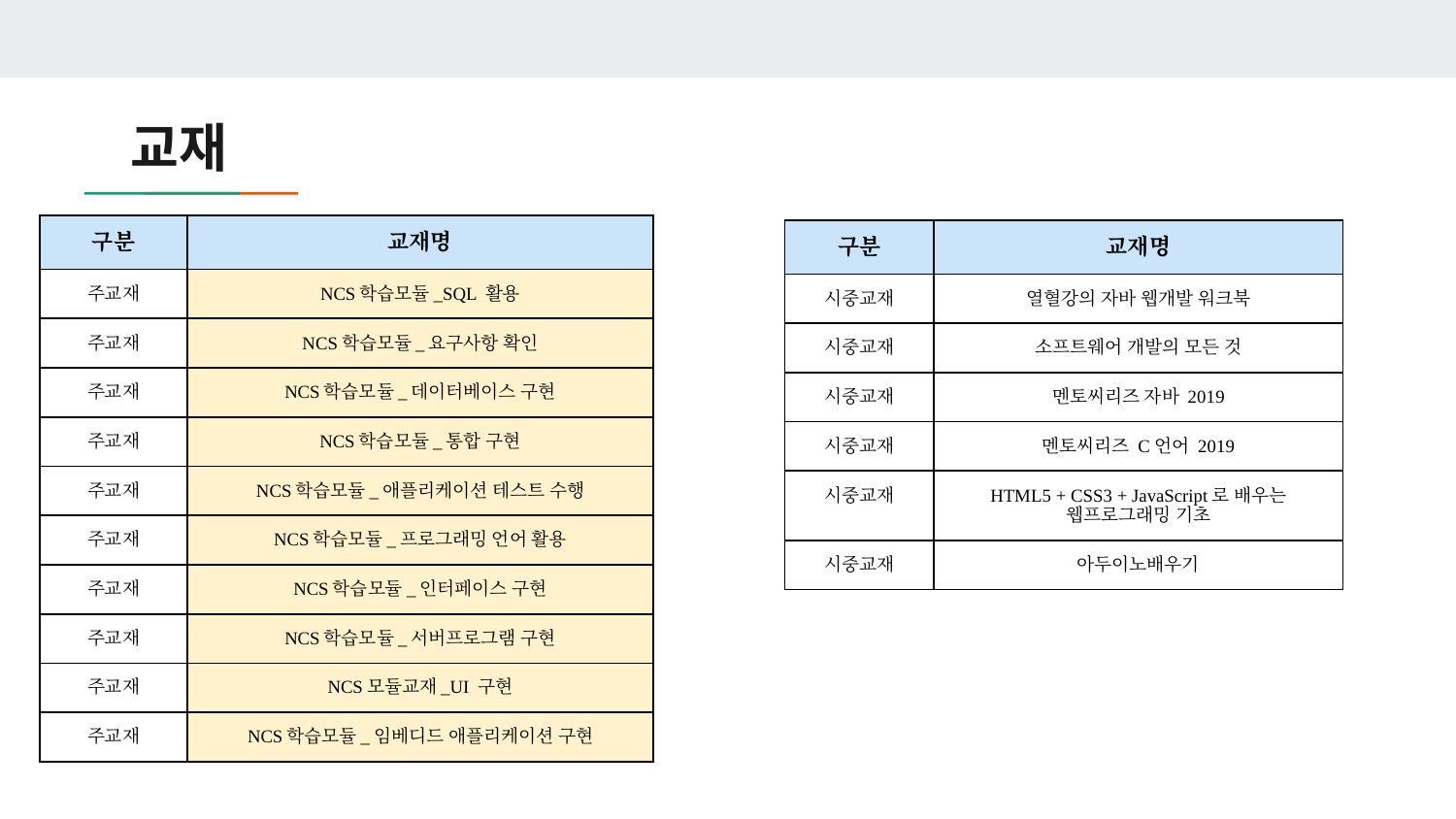

# 교재
| 구분 | 교재명 |
| --- | --- |
| 주교재 | NCS학습모듈\_SQL 활용 |
| 주교재 | NCS학습모듈\_요구사항 확인 |
| 주교재 | NCS학습모듈\_데이터베이스 구현 |
| 주교재 | NCS학습모듈\_통합 구현 |
| 주교재 | NCS학습모듈\_애플리케이션 테스트 수행 |
| 주교재 | NCS학습모듈\_프로그래밍 언어 활용 |
| 주교재 | NCS학습모듈\_인터페이스 구현 |
| 주교재 | NCS학습모듈\_서버프로그램 구현 |
| 주교재 | NCS모듈교재\_UI 구현 |
| 주교재 | NCS학습모듈\_임베디드 애플리케이션 구현 |
| 구분 | 교재명 |
| --- | --- |
| 시중교재 | 열혈강의 자바 웹개발 워크북 |
| 시중교재 | 소프트웨어 개발의 모든 것 |
| 시중교재 | 멘토씨리즈 자바 2019 |
| 시중교재 | 멘토씨리즈 C언어 2019 |
| 시중교재 | HTML5 + CSS3 + JavaScript로 배우는 웹프로그래밍 기초 |
| 시중교재 | 아두이노배우기 |